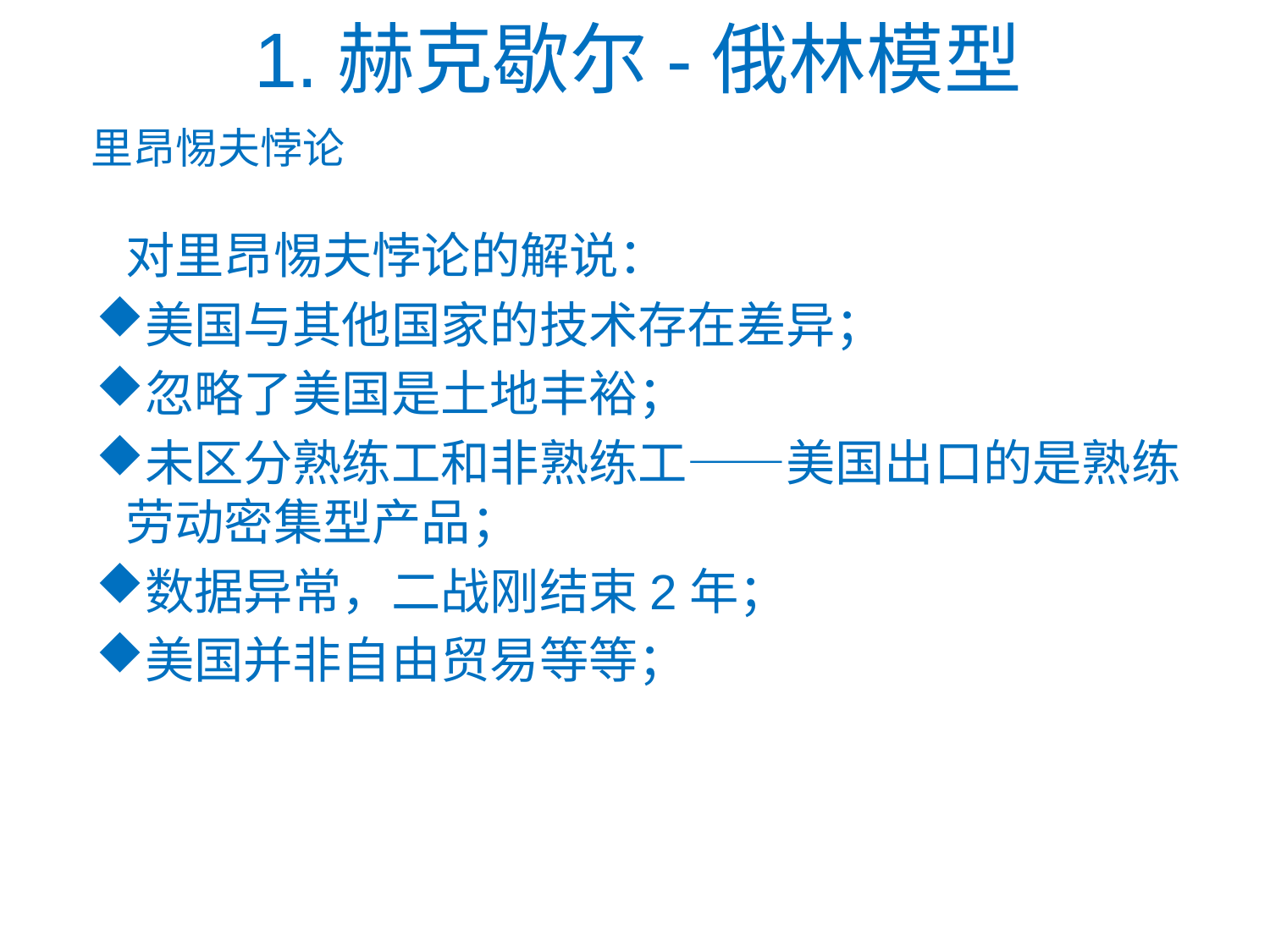

# 1.赫克歇尔-俄林模型
里昂惕夫悖论
对里昂惕夫悖论的解说：
美国与其他国家的技术存在差异；
忽略了美国是土地丰裕；
未区分熟练工和非熟练工——美国出口的是熟练劳动密集型产品；
数据异常，二战刚结束2年；
美国并非自由贸易等等；